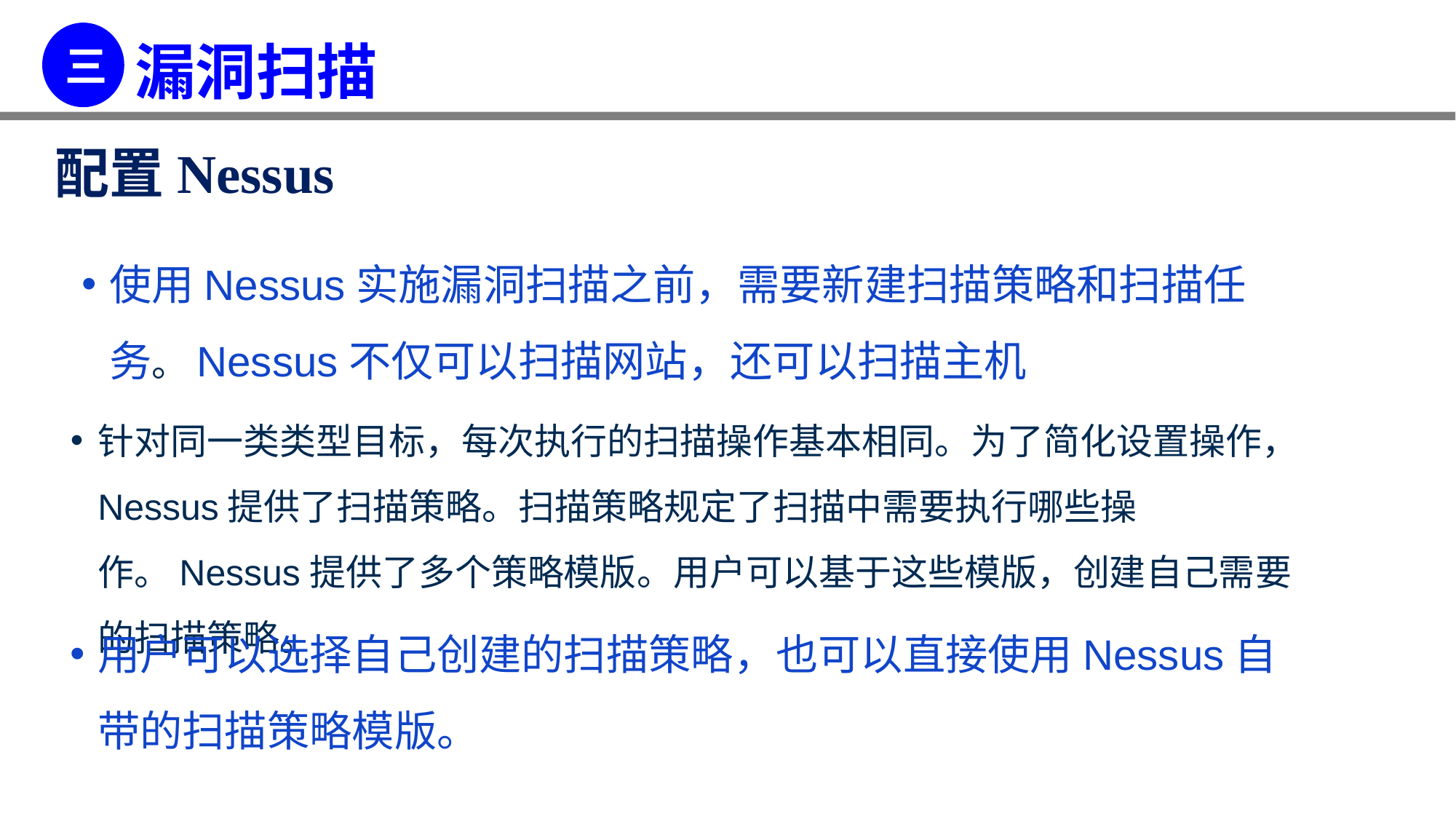

配置Nessus
使用Nessus实施漏洞扫描之前，需要新建扫描策略和扫描任务。Nessus不仅可以扫描网站，还可以扫描主机
针对同一类类型目标，每次执行的扫描操作基本相同。为了简化设置操作，Nessus提供了扫描策略。扫描策略规定了扫描中需要执行哪些操作。Nessus提供了多个策略模版。用户可以基于这些模版，创建自己需要的扫描策略。
用户可以选择自己创建的扫描策略，也可以直接使用Nessus自带的扫描策略模版。